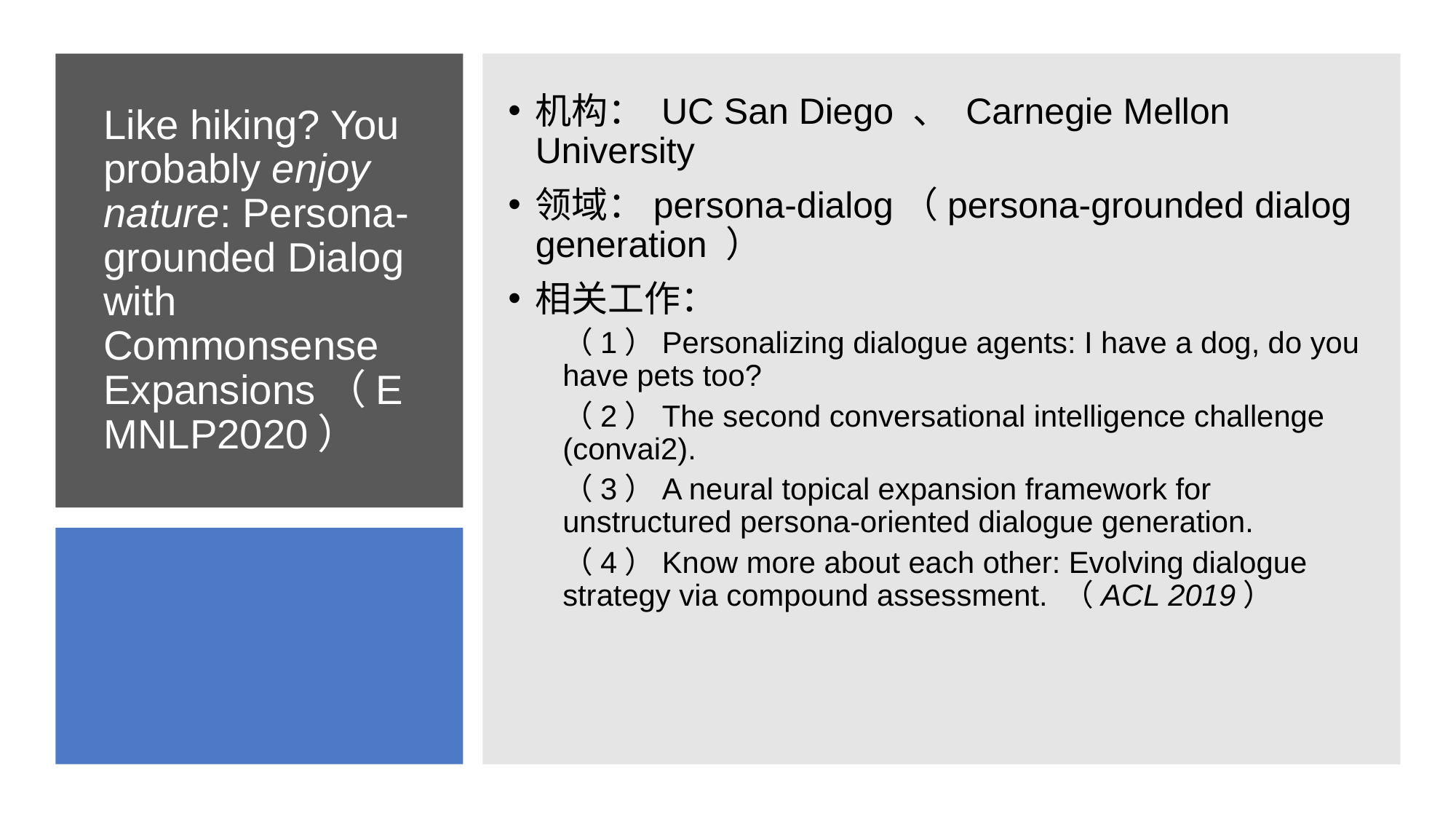

# Like hiking? You probably enjoy nature: Persona-grounded Dialog with Commonsense Expansions（EMNLP2020）
机构： UC San Diego 、 Carnegie Mellon University
领域：persona-dialog（persona-grounded dialog generation ）
相关工作：
（1）Personalizing dialogue agents: I have a dog, do you have pets too?
（2）The second conversational intelligence challenge (convai2).
（3）A neural topical expansion framework for unstructured persona-oriented dialogue generation.
（4）Know more about each other: Evolving dialogue strategy via compound assessment. （ACL 2019）